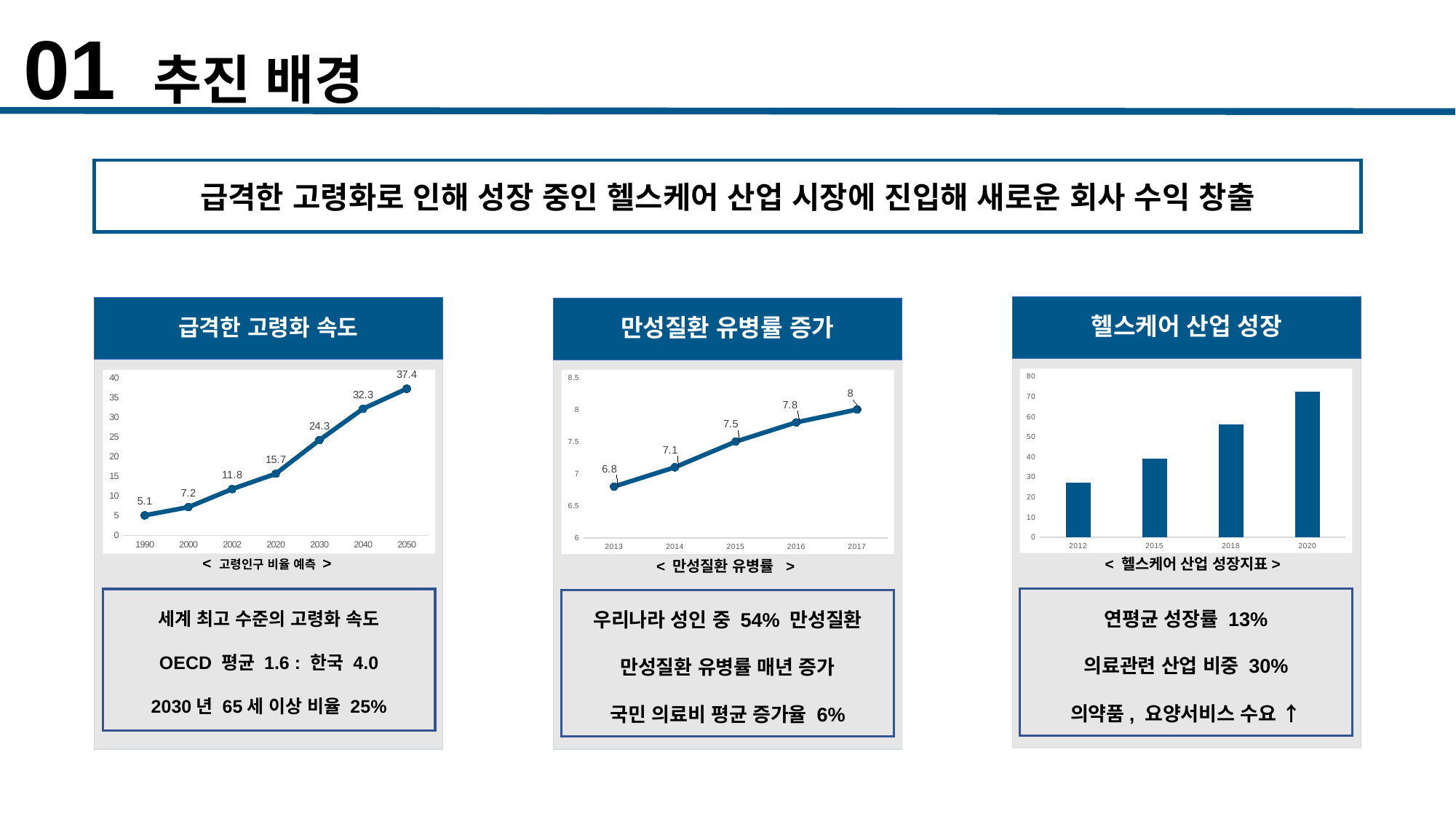

01 추진 배경
급격한 고령화로 인해 성장 중인 헬스케어 산업 시장에 진입해 새로운 회사 수익 창출

헬스케어 산업 성장

급격한 고령화 속도

만성질환 유병률 증가

### Chart

| Category | 계열 1 |
|---|---|
| 2012 | 27.0 |
| 2015 | 39.0 |
| 2018 | 56.0 |
| 2020 | 72.0 |

### Chart

| Category | 계열 1 |
|---|---|
| 1990 | 5.1 |
| 2000 | 7.2 |
| 2002 | 11.8 |
| 2020 | 15.7 |
| 2030 | 24.3 |
| 2040 | 32.3 |
| 2050 | 37.4 |

### Chart

| Category | 계열 1 |
|---|---|
| 2013 | 6.8 |
| 2014 | 7.1 |
| 2015 | 7.5 |
| 2016 | 7.8 |
| 2017 | 8.0 |
< 고령인구 비율 예측 >
< 헬스케어 산업 성장지표>
< 만성질환 유병률  >
연평균 성장률 13%
의료관련 산업 비중 30%
의약품, 요양서비스 수요 ↑
세계 최고 수준의 고령화 속도
OECD 평균 1.6 : 한국 4.0
2030년 65세 이상 비율 25%
우리나라 성인 중 54% 만성질환
만성질환 유병률 매년 증가
국민 의료비 평균 증가율 6%